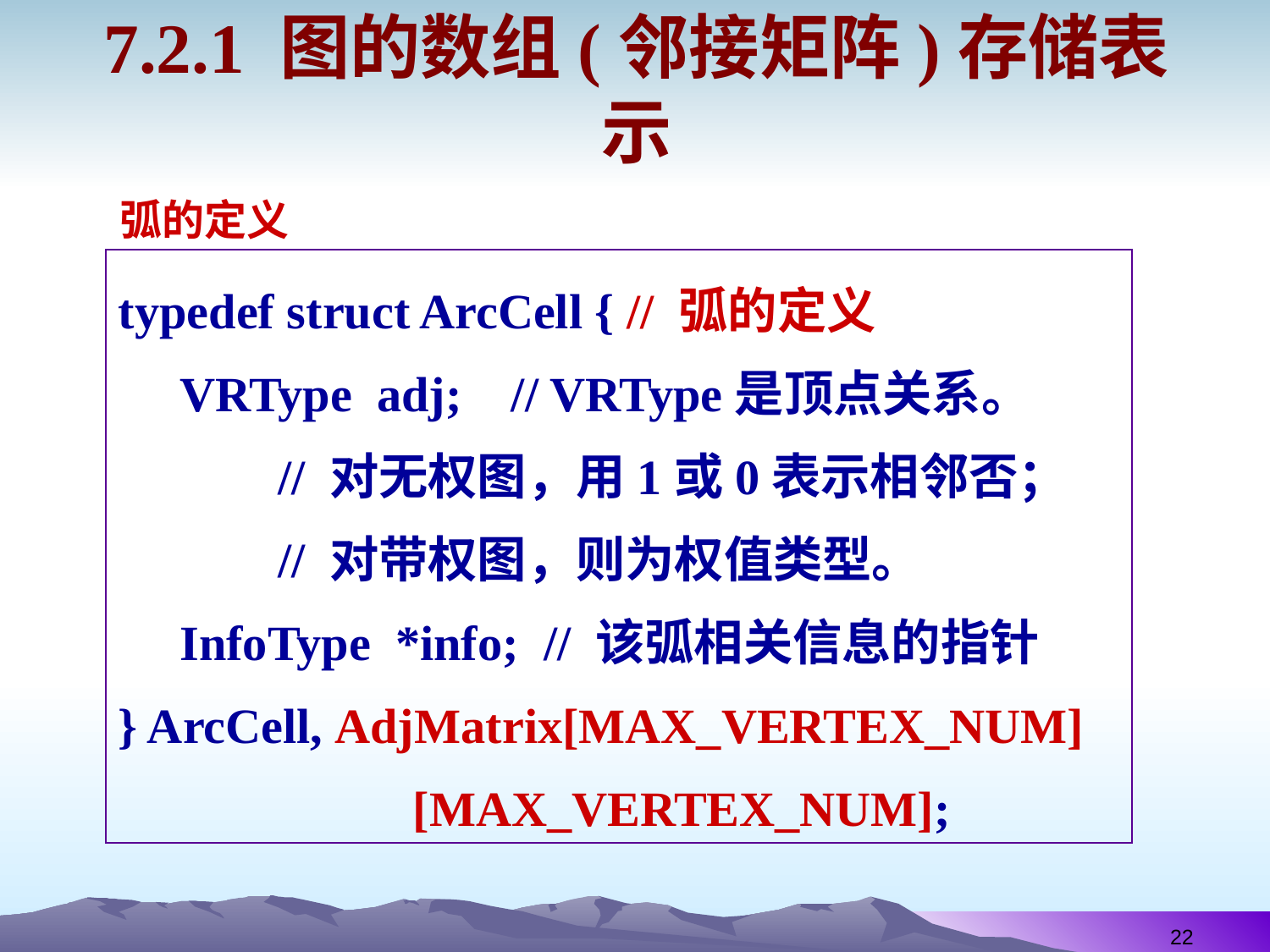

# 7.2.1 图的数组(邻接矩阵)存储表示
弧的定义
typedef struct ArcCell { // 弧的定义
     VRType  adj;    // VRType是顶点关系。
             // 对无权图，用1或0表示相邻否；
             // 对带权图，则为权值类型。
     InfoType  *info;  // 该弧相关信息的指针
} ArcCell, AdjMatrix[MAX_VERTEX_NUM]
                        [MAX_VERTEX_NUM];
22